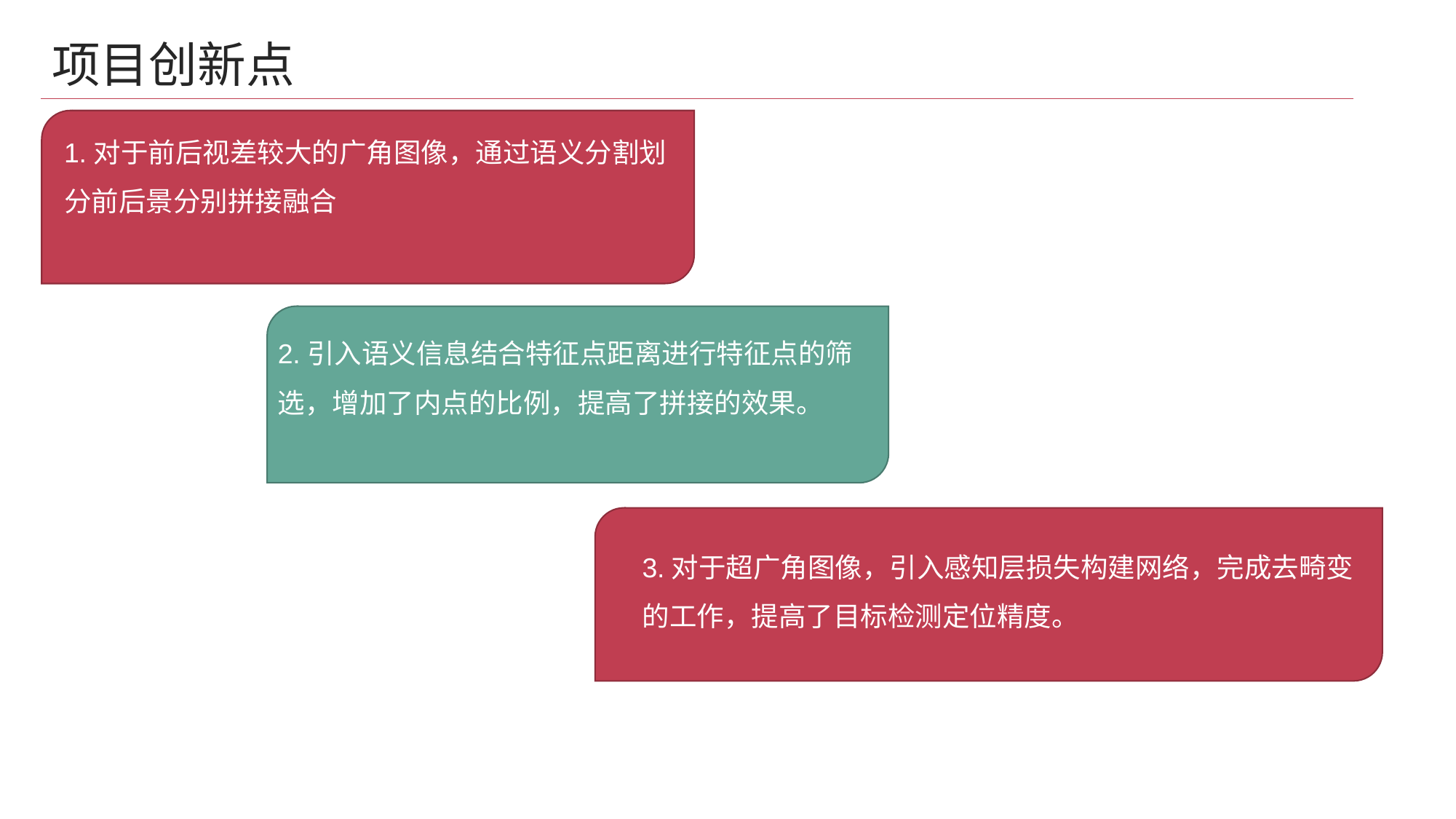

项目创新点

1.对于前后视差较大的广角图像，通过语义分割划分前后景分别拼接融合

2.引入语义信息结合特征点距离进行特征点的筛选，增加了内点的比例，提高了拼接的效果。

3.对于超广角图像，引入感知层损失构建网络，完成去畸变的工作，提高了目标检测定位精度。